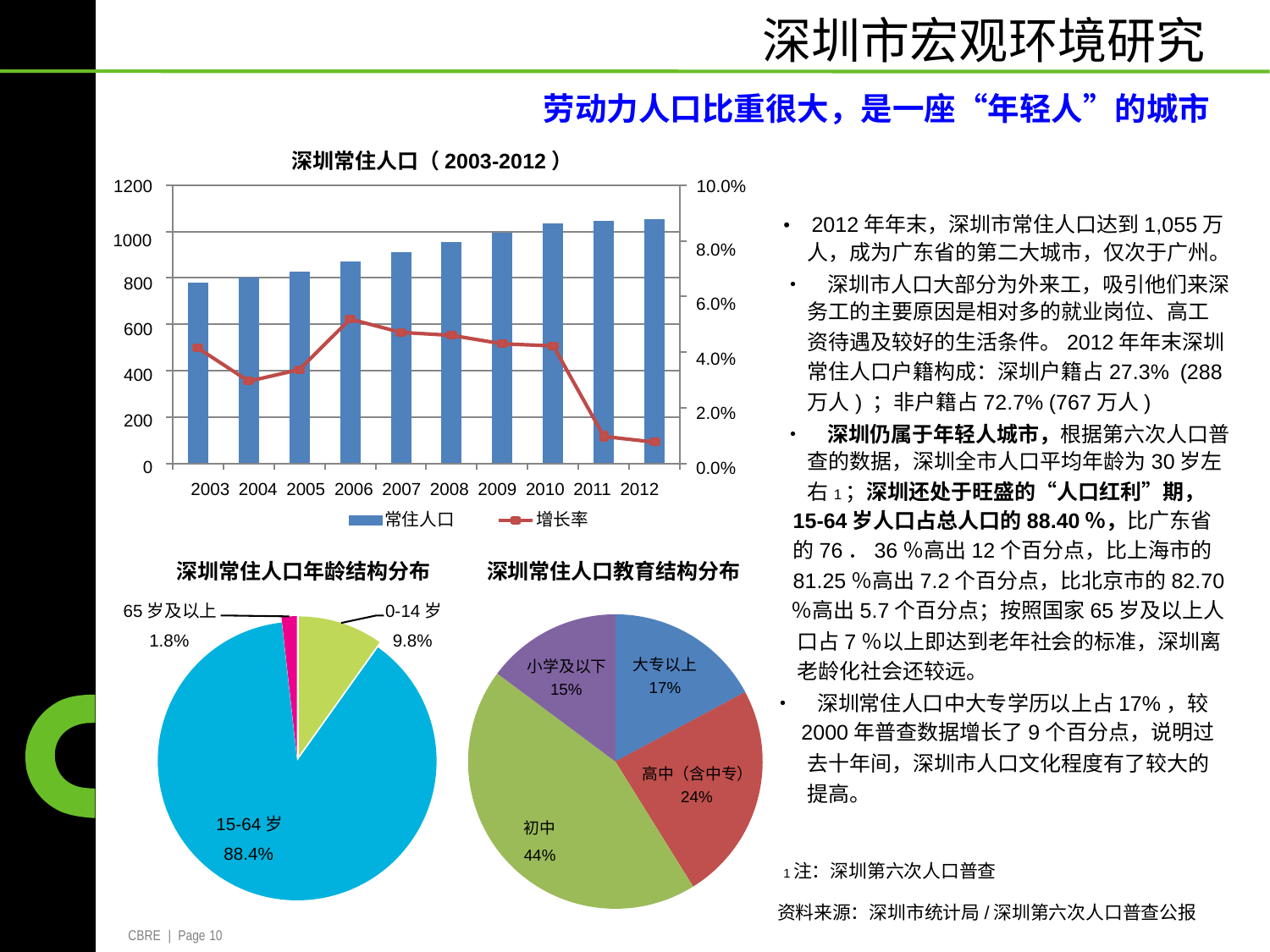

深圳市宏观环境研究
劳动力人口比重很大，是一座“年轻人”的城市

深圳常住人口（2003-2012）
1200
10.0%

•    2012年年末，深圳市常住人口达到1,055万
	人，成为广东省的第二大城市，仅次于广州。
•    深圳市人口大部分为外来工，吸引他们来深
	务工的主要原因是相对多的就业岗位、高工
	资待遇及较好的生活条件。2012年年末深圳
	常住人口户籍构成：深圳户籍占27.3%  (288
	万人) ；非户籍占72.7% (767万人)
•    深圳仍属于年轻人城市，根据第六次人口普
	查的数据，深圳全市人口平均年龄为30岁左
	右1；深圳还处于旺盛的“人口红利”期，

1000

	800

	600

	400

	200

		0

8.0%

6.0%

4.0%

2.0%

0.0%

2003  2004  2005  2006  2007  2008  2009  2010  2011  2012
15-64岁人口占总人口的88.40％，比广东省
的76．36％高出12个百分点，比上海市的
81.25％高出7.2个百分点，比北京市的82.70
	常住人口

深圳常住人口年龄结构分布
	增长率

深圳常住人口教育结构分布

％高出5.7个百分点；按照国家65岁及以上人
65岁及以上
0-14岁

1.8%
9.8%
	口占7％以上即达到老年社会的标准，深圳离
	老龄化社会还较远。
•    深圳常住人口中大专学历以上占17%，较
大专以上
	17%
小学及以下
	15%

2000年普查数据增长了9个百分点，说明过
去十年间，深圳市人口文化程度有了较大的
提高。
高中（含中专）
	24%
15-64岁
初中
88.4%
44%
1注：深圳第六次人口普查
	资料来源：深圳市统计局/深圳第六次人口普查公报
CBRE  |  Page 10